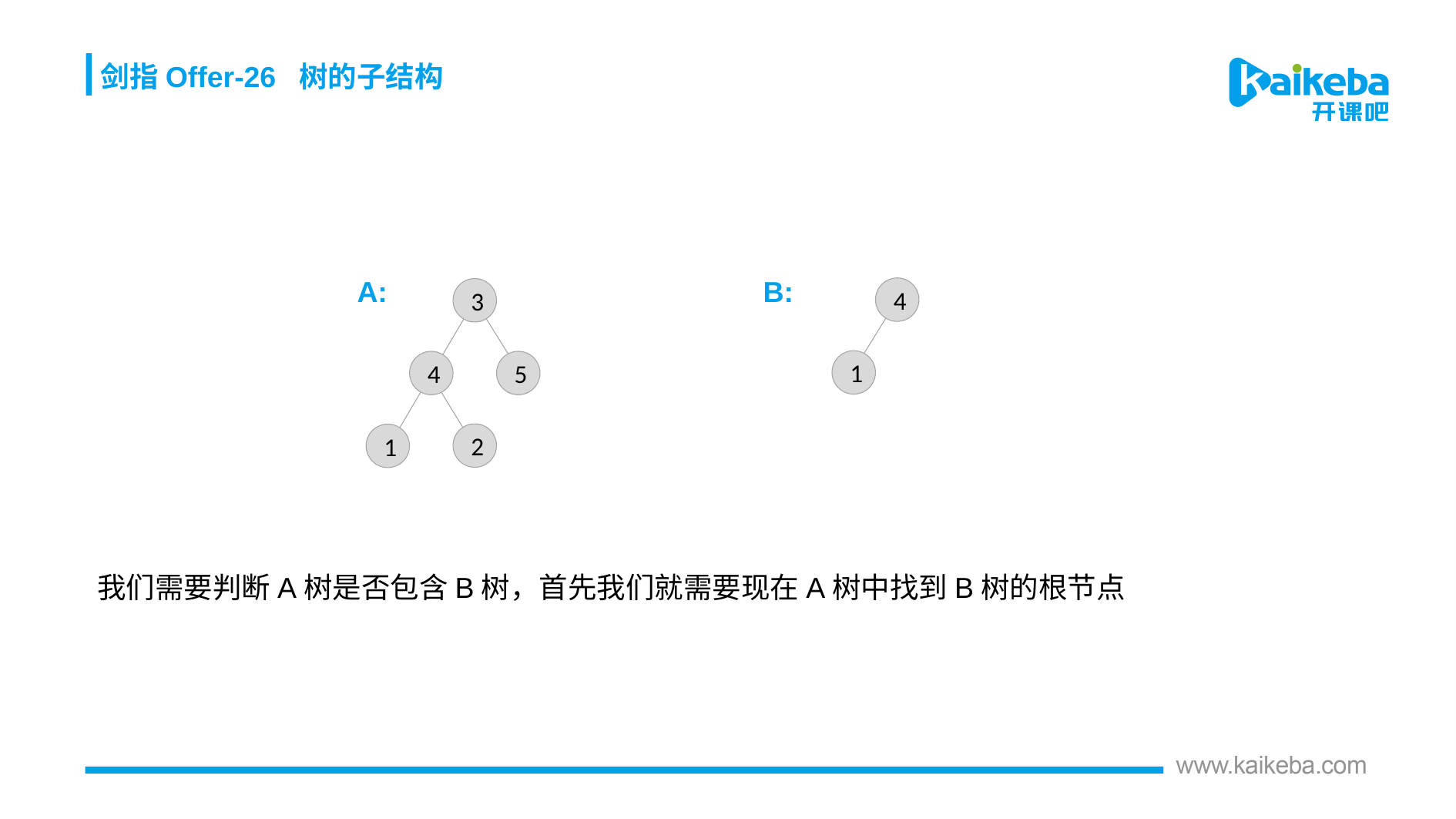

剑指Offer-26  树的子结构
A:
B:
4
3
4
5
2
1
1
我们需要判断A树是否包含B树，首先我们就需要现在A树中找到B树的根节点